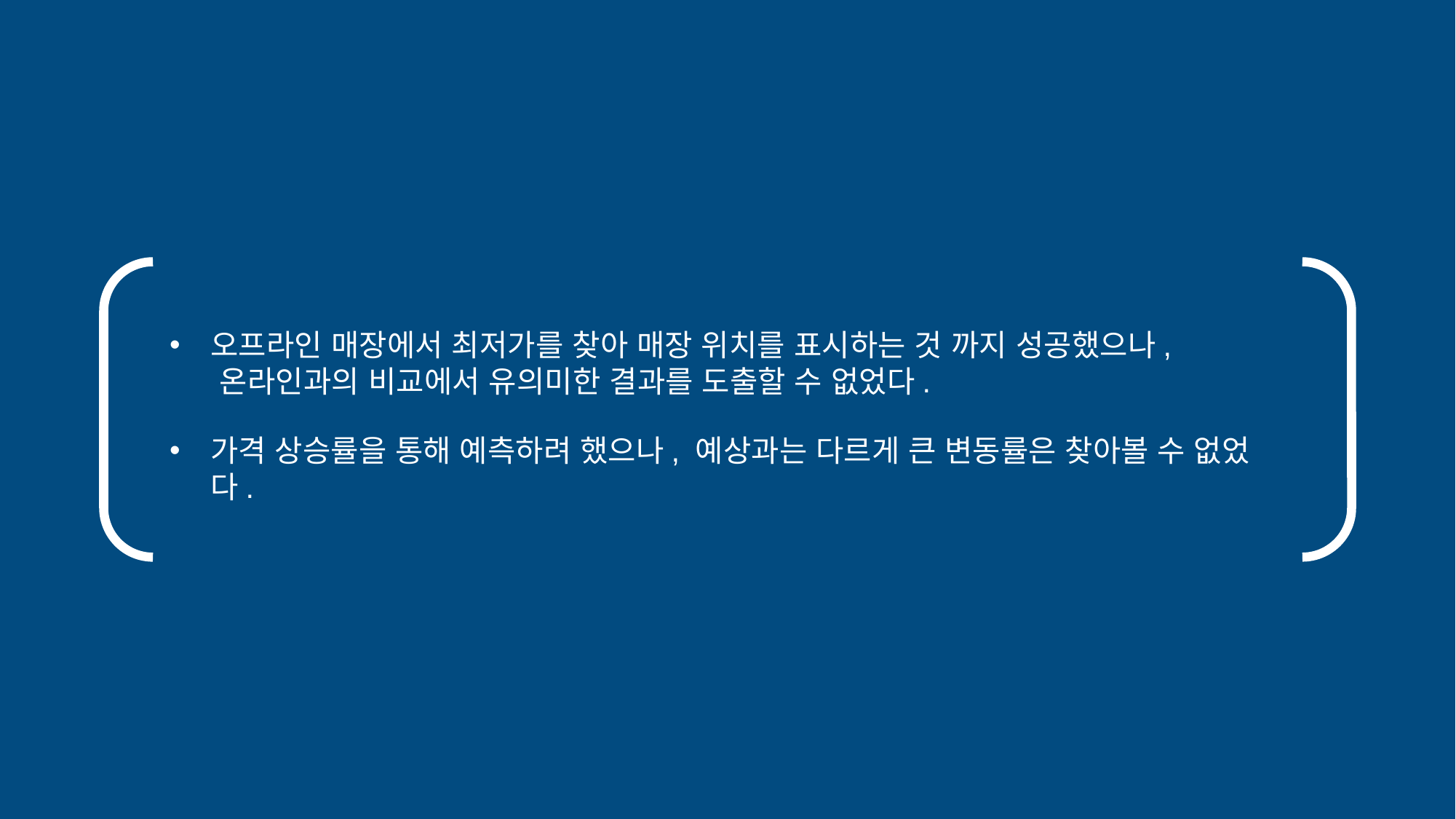

오프라인 매장에서 최저가를 찾아 매장 위치를 표시하는 것 까지 성공했으나,
     온라인과의 비교에서 유의미한 결과를 도출할 수 없었다.

가격 상승률을 통해 예측하려 했으나, 예상과는 다르게 큰 변동률은 찾아볼 수 없었다.